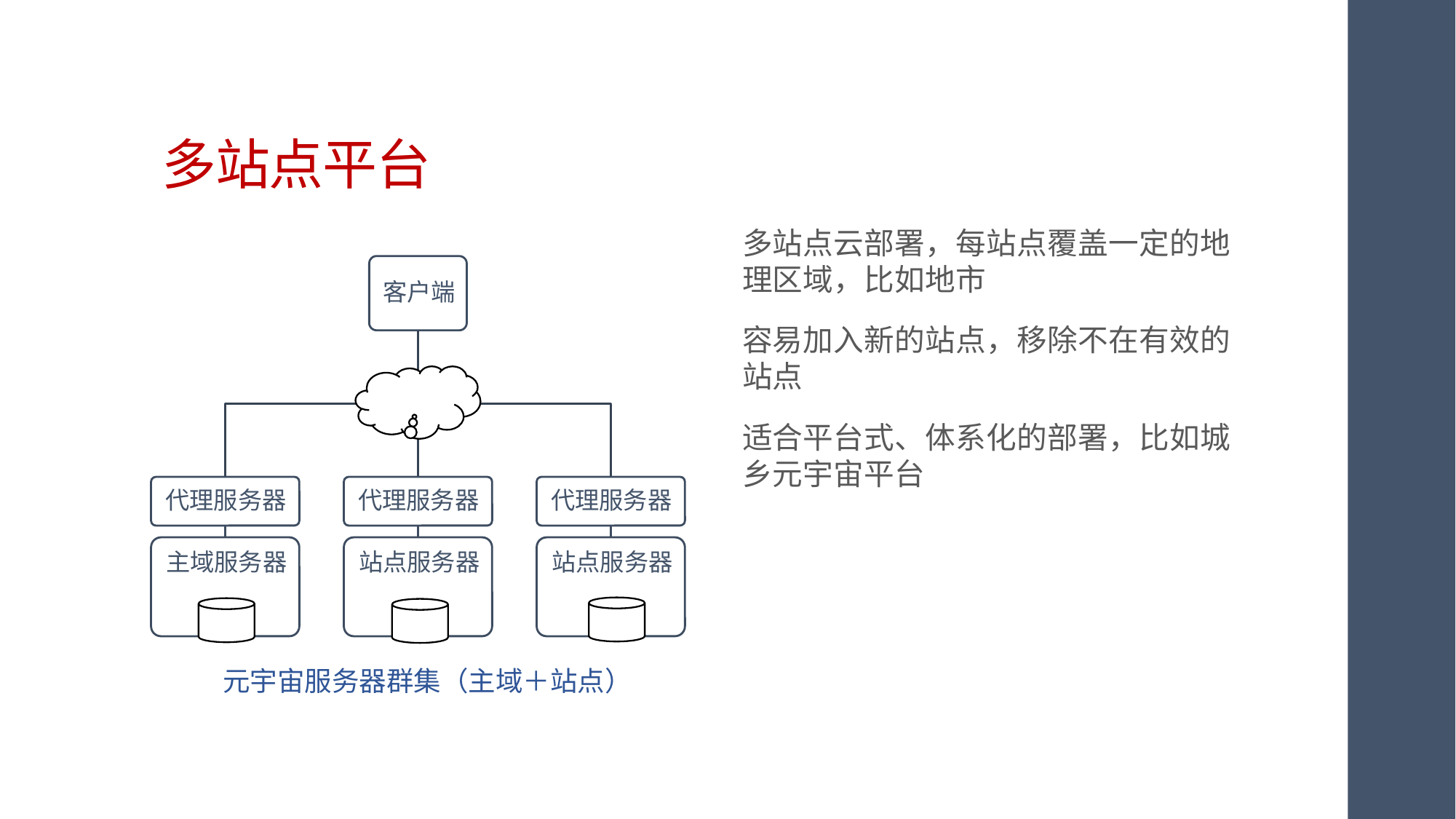

# 多站点平台
客户端
代理服务器
主域服务器
代理服务器
站点服务器
代理服务器
站点服务器
多站点云部署，每站点覆盖一定的地理区域，比如地市
容易加入新的站点，移除不在有效的站点
适合平台式、体系化的部署，比如城乡元宇宙平台

元宇宙服务器群集（主域＋站点）